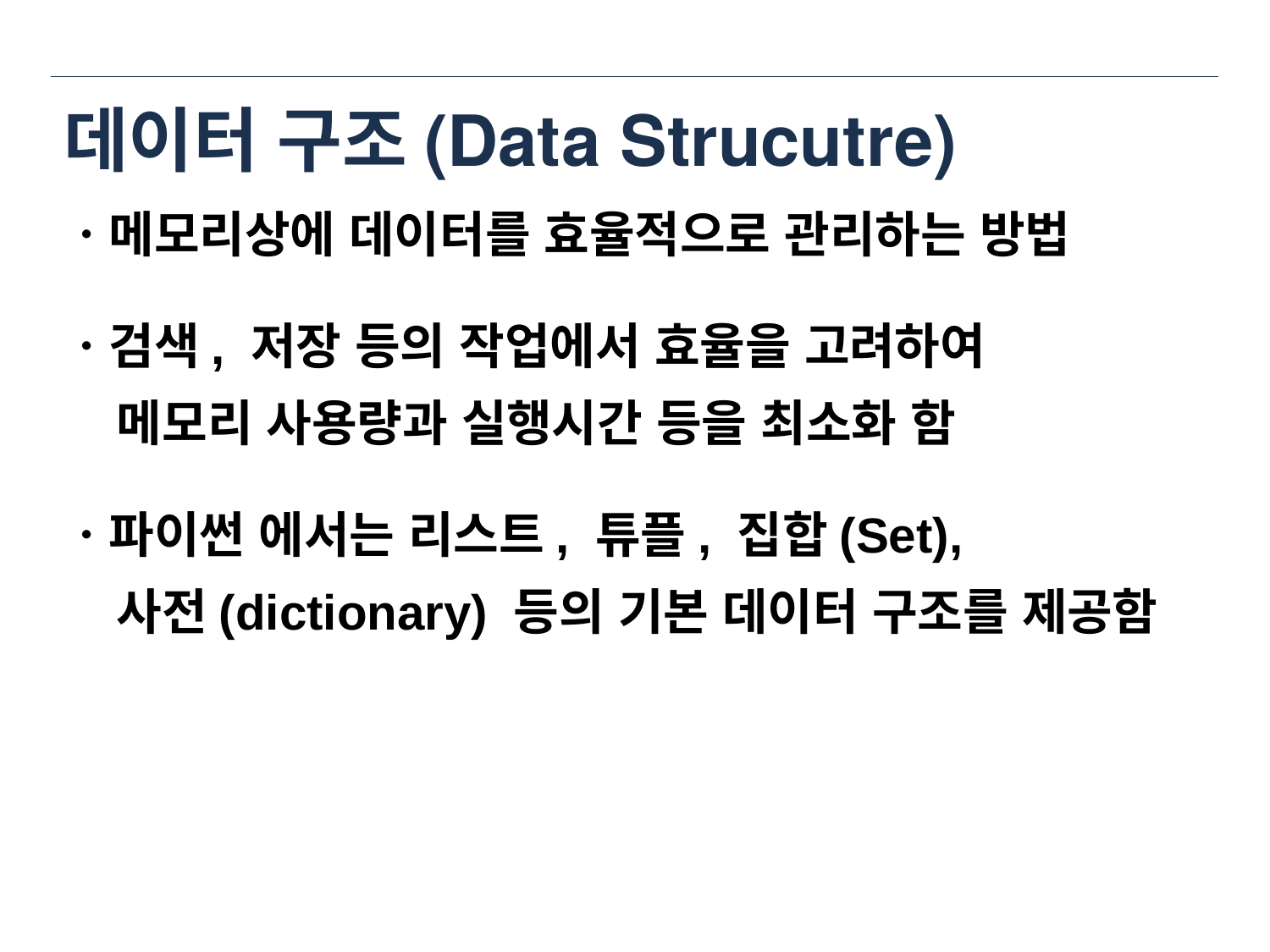

# 데이터 구조(Data Strucutre)
ㆍ메모리상에 데이터를 효율적으로 관리하는 방법
ㆍ검색, 저장 등의 작업에서 효율을 고려하여
   메모리 사용량과 실행시간 등을 최소화 함
ㆍ파이썬 에서는 리스트, 튜플, 집합(Set),
   사전(dictionary) 등의 기본 데이터 구조를 제공함